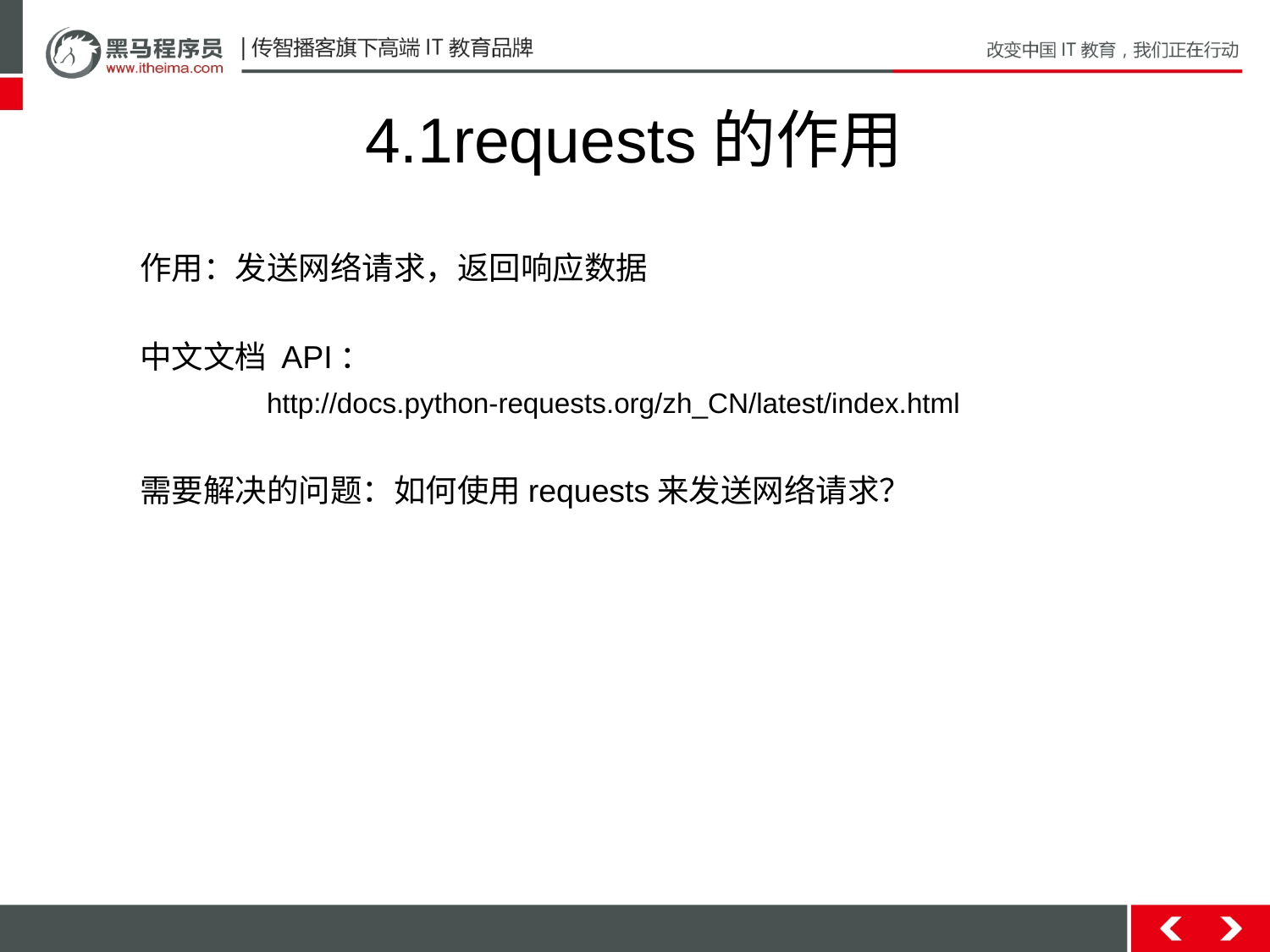

# 4.1requests的作用
作用：发送网络请求，返回响应数据

中文文档 API：
	http://docs.python-requests.org/zh_CN/latest/index.html

需要解决的问题：如何使用requests来发送网络请求？